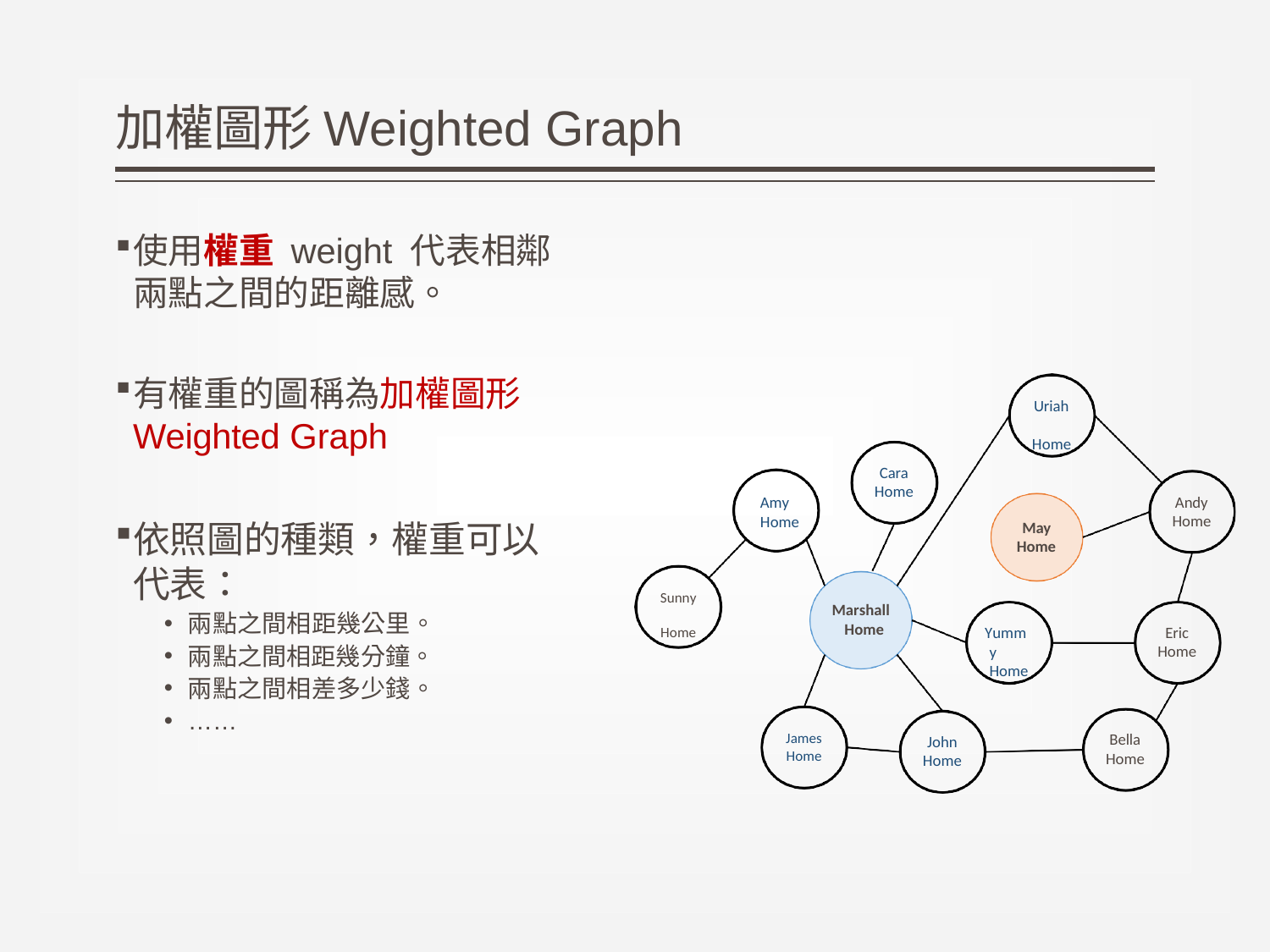

# 加權圖形Weighted Graph
使用權重 weight 代表相鄰兩點之間的距離感。

有權重的圖稱為加權圖形 Weighted Graph

依照圖的種類，權重可以代表：
兩點之間相距幾公里。
兩點之間相距幾分鐘。
兩點之間相差多少錢。
……

Uriah  Home
Cara
Home
Amy
Home
Andy  Home
May  Home
Sunny  Home
Marshall  Home
Yummy  Home
Eric  Home
James
Home
Bella
Home
John  Home